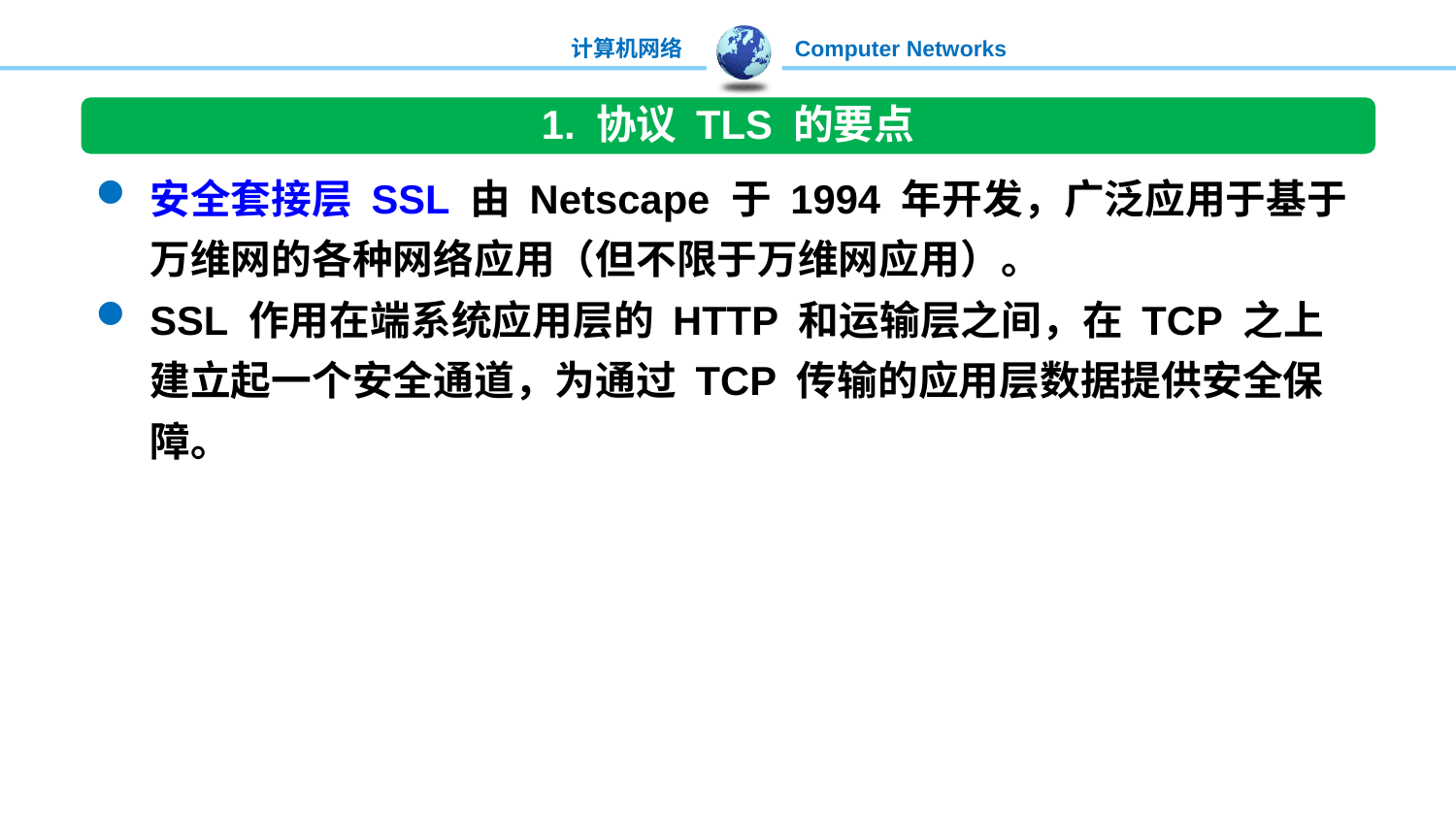

1. 协议 TLS 的要点

安全套接层 SSL 由 Netscape 于 1994 年开发，广泛应用于基于万维网的各种网络应用（但不限于万维网应用）。
SSL 作用在端系统应用层的 HTTP 和运输层之间，在 TCP 之上建立起一个安全通道，为通过 TCP 传输的应用层数据提供安全保障。